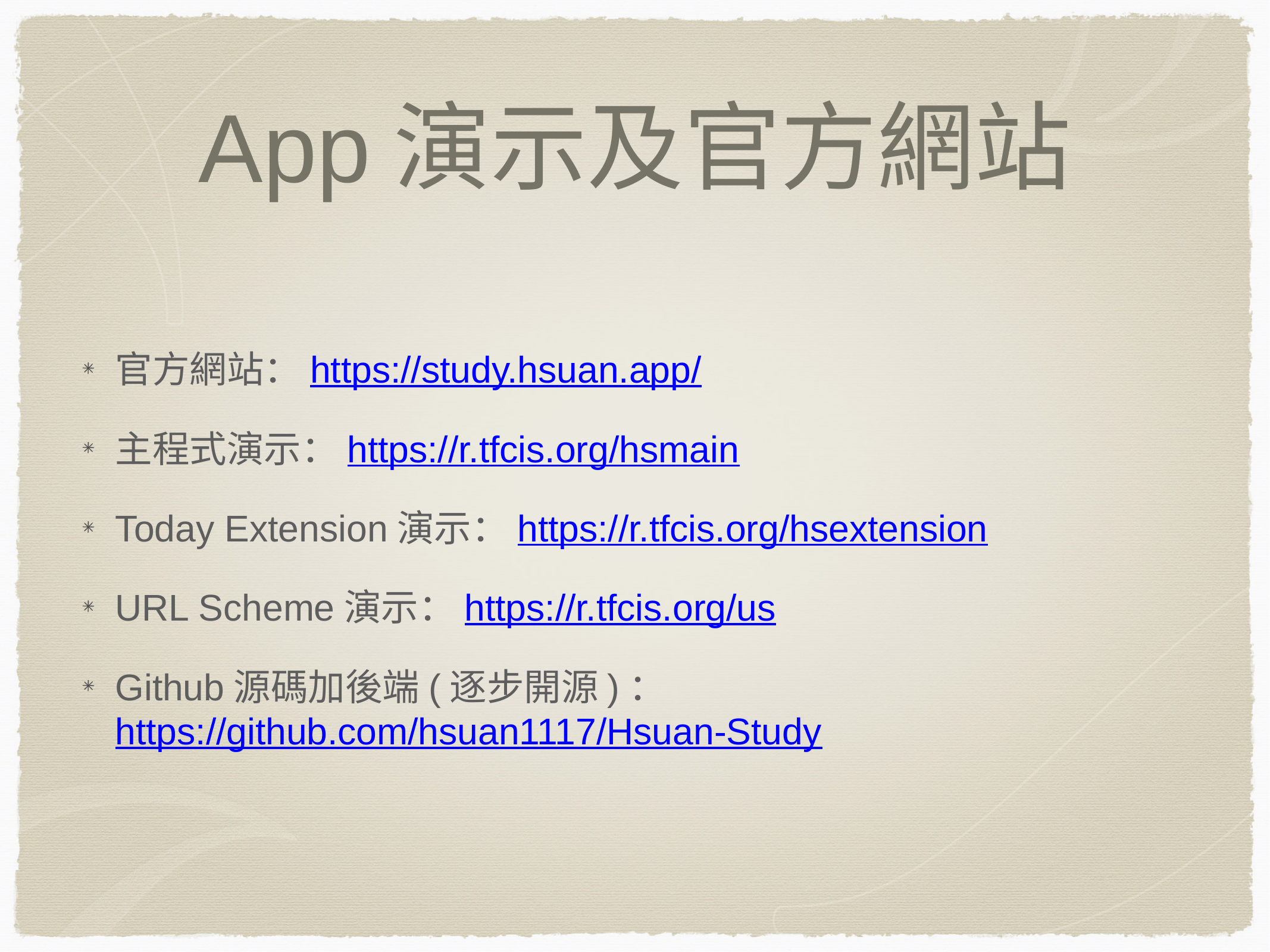

# App演示及官方網站
官方網站：https://study.hsuan.app/
主程式演示：https://r.tfcis.org/hsmain
Today Extension演示：https://r.tfcis.org/hsextension
URL Scheme演示：https://r.tfcis.org/us
Github源碼加後端(逐步開源)：https://github.com/hsuan1117/Hsuan-Study